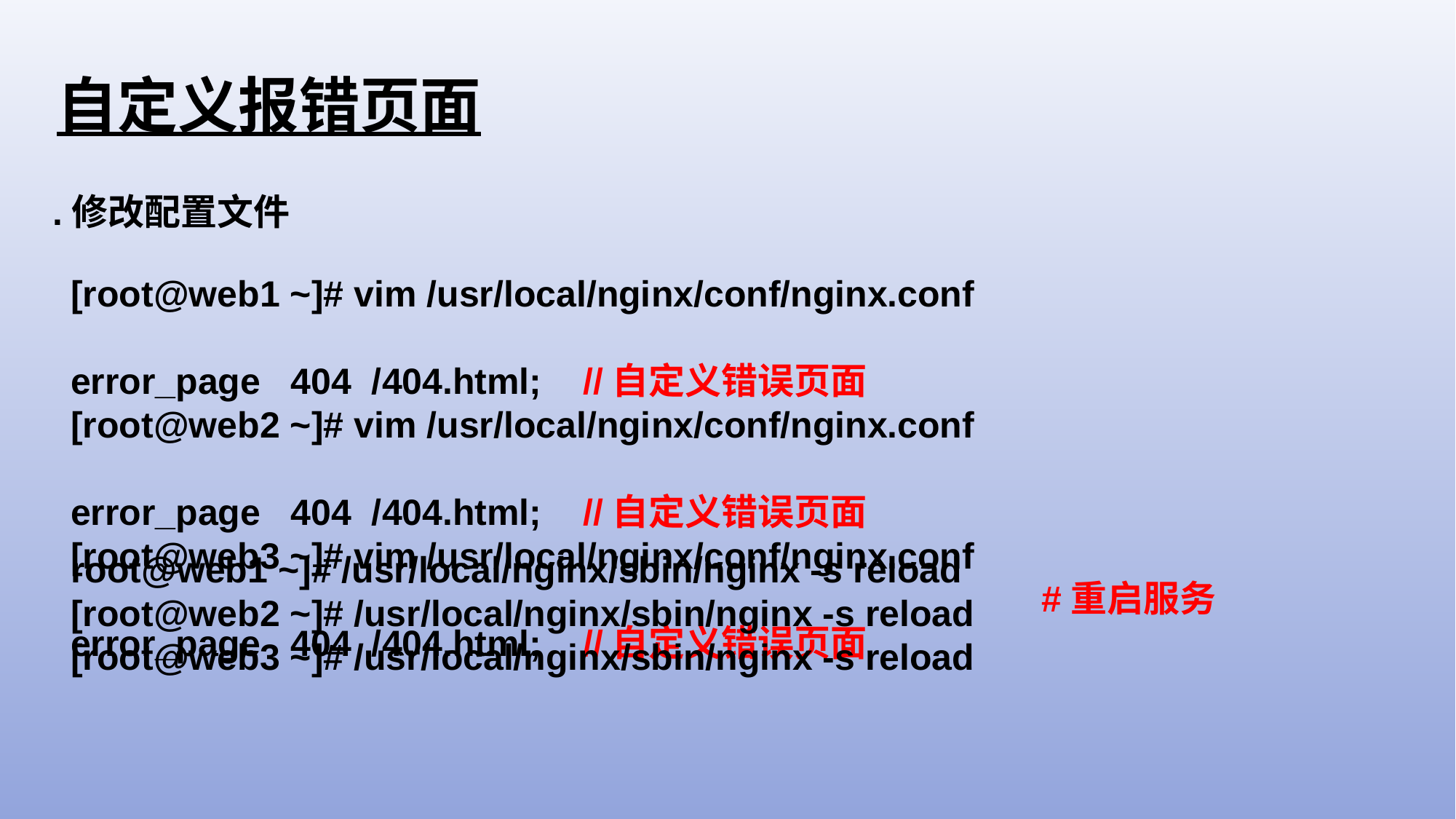

自定义报错页面
.修改配置文件
[root@web1 ~]# vim /usr/local/nginx/conf/nginx.conf
error_page   404  /404.html;    //自定义错误页面
[root@web2 ~]# vim /usr/local/nginx/conf/nginx.conf
error_page   404  /404.html;    //自定义错误页面
[root@web3 ~]# vim /usr/local/nginx/conf/nginx.conf
error_page   404  /404.html;    //自定义错误页面
root@web1 ~]# /usr/local/nginx/sbin/nginx -s reload
[root@web2 ~]# /usr/local/nginx/sbin/nginx -s reload
[root@web3 ~]# /usr/local/nginx/sbin/nginx -s reload
#重启服务